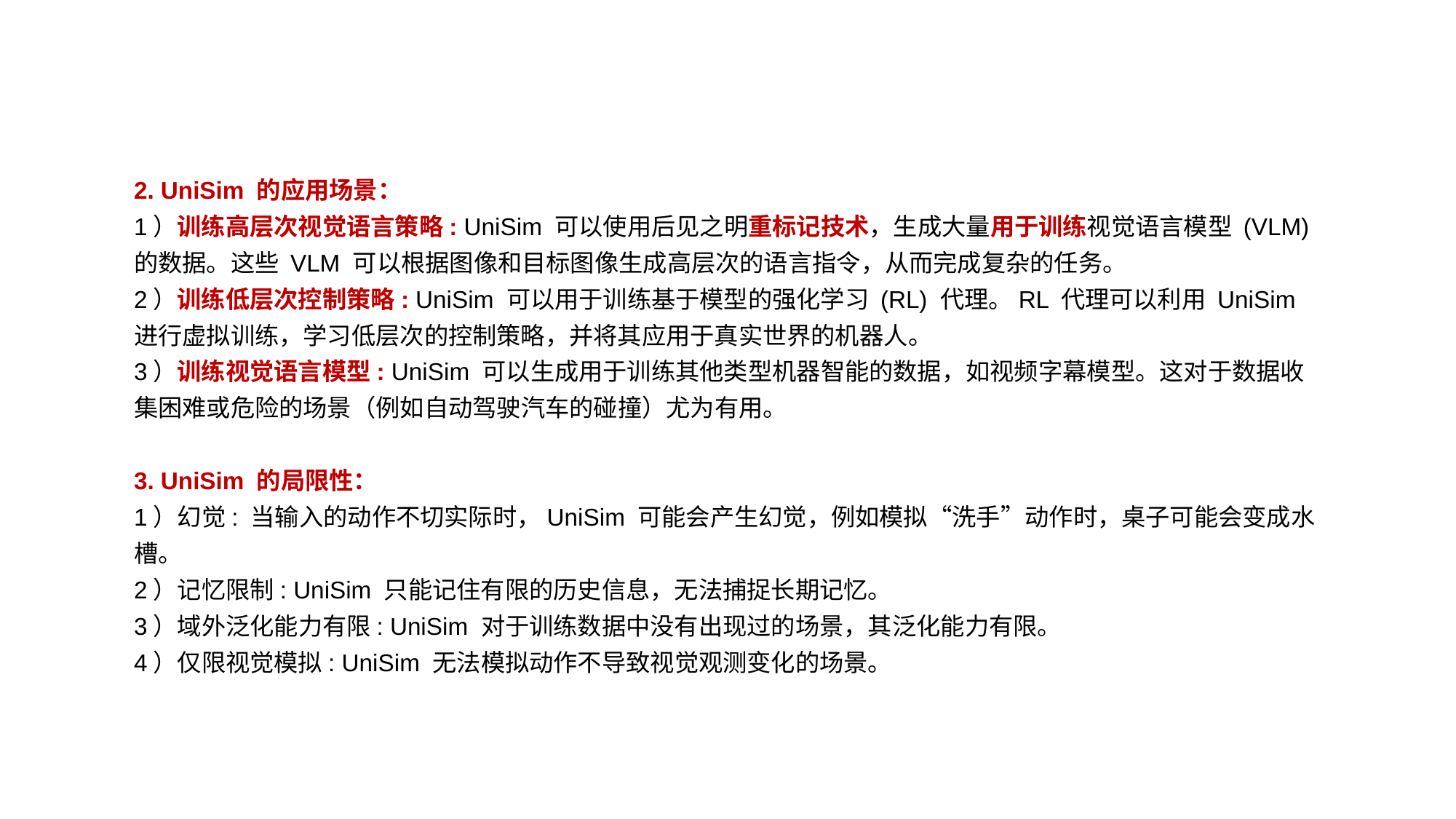

2. UniSim 的应用场景：
1）训练高层次视觉语言策略: UniSim 可以使用后见之明重标记技术，生成大量用于训练视觉语言模型 (VLM) 的数据。这些 VLM 可以根据图像和目标图像生成高层次的语言指令，从而完成复杂的任务。
2）训练低层次控制策略: UniSim 可以用于训练基于模型的强化学习 (RL) 代理。RL 代理可以利用 UniSim 进行虚拟训练，学习低层次的控制策略，并将其应用于真实世界的机器人。
3）训练视觉语言模型: UniSim 可以生成用于训练其他类型机器智能的数据，如视频字幕模型。这对于数据收集困难或危险的场景（例如自动驾驶汽车的碰撞）尤为有用。

3. UniSim 的局限性：
1）幻觉: 当输入的动作不切实际时，UniSim 可能会产生幻觉，例如模拟“洗手”动作时，桌子可能会变成水槽。
2）记忆限制: UniSim 只能记住有限的历史信息，无法捕捉长期记忆。
3）域外泛化能力有限: UniSim 对于训练数据中没有出现过的场景，其泛化能力有限。
4）仅限视觉模拟: UniSim 无法模拟动作不导致视觉观测变化的场景。